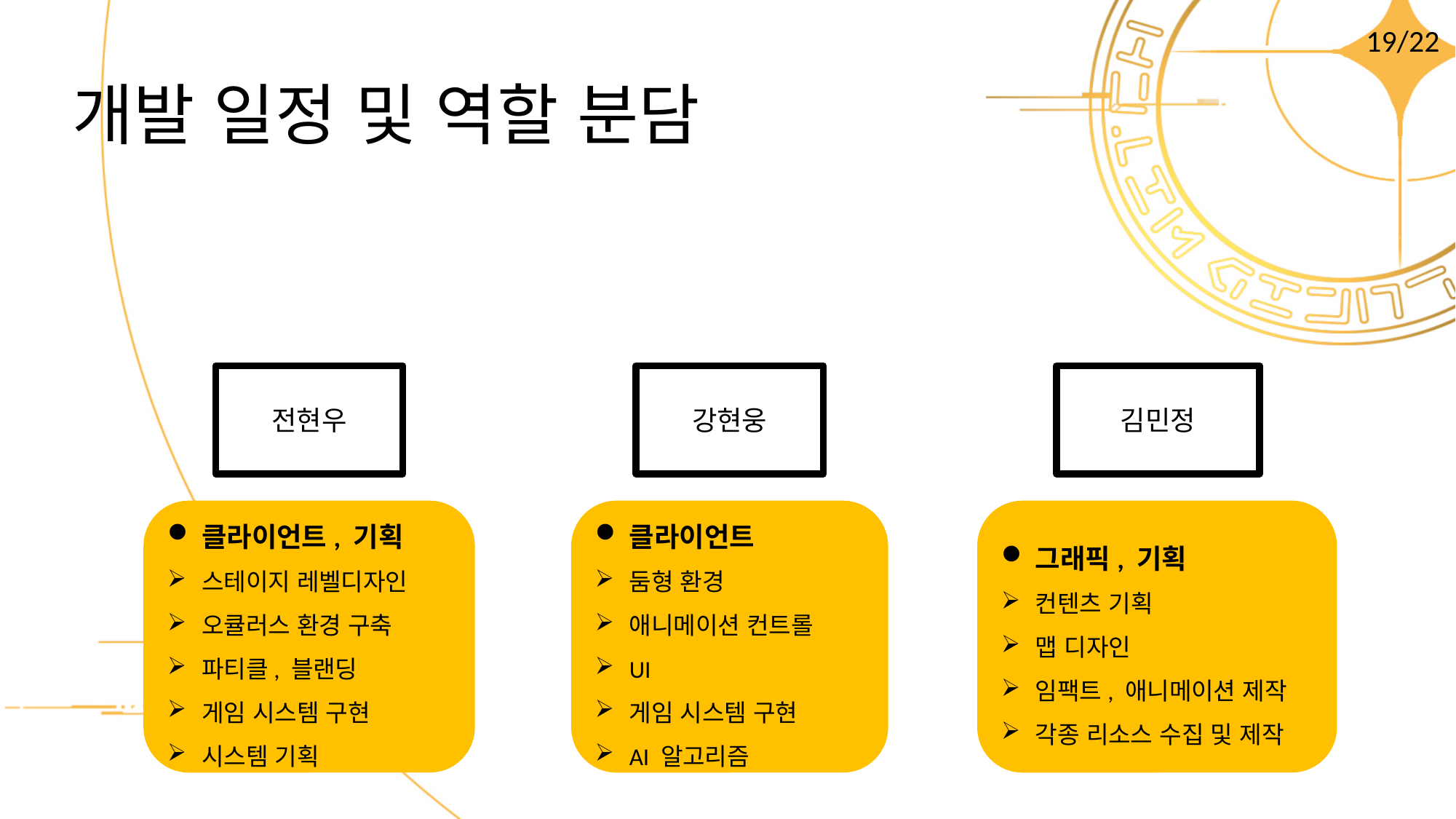

19/22
# 개발 일정 및 역할 분담
전현우
강현웅
김민정
클라이언트
둠형 환경
애니메이션 컨트롤
UI
게임 시스템 구현
AI 알고리즘
클라이언트, 기획
스테이지 레벨디자인
오큘러스 환경 구축
파티클, 블랜딩
게임 시스템 구현
시스템 기획
그래픽, 기획
컨텐츠 기획
맵 디자인
임팩트, 애니메이션 제작
각종 리소스 수집 및 제작